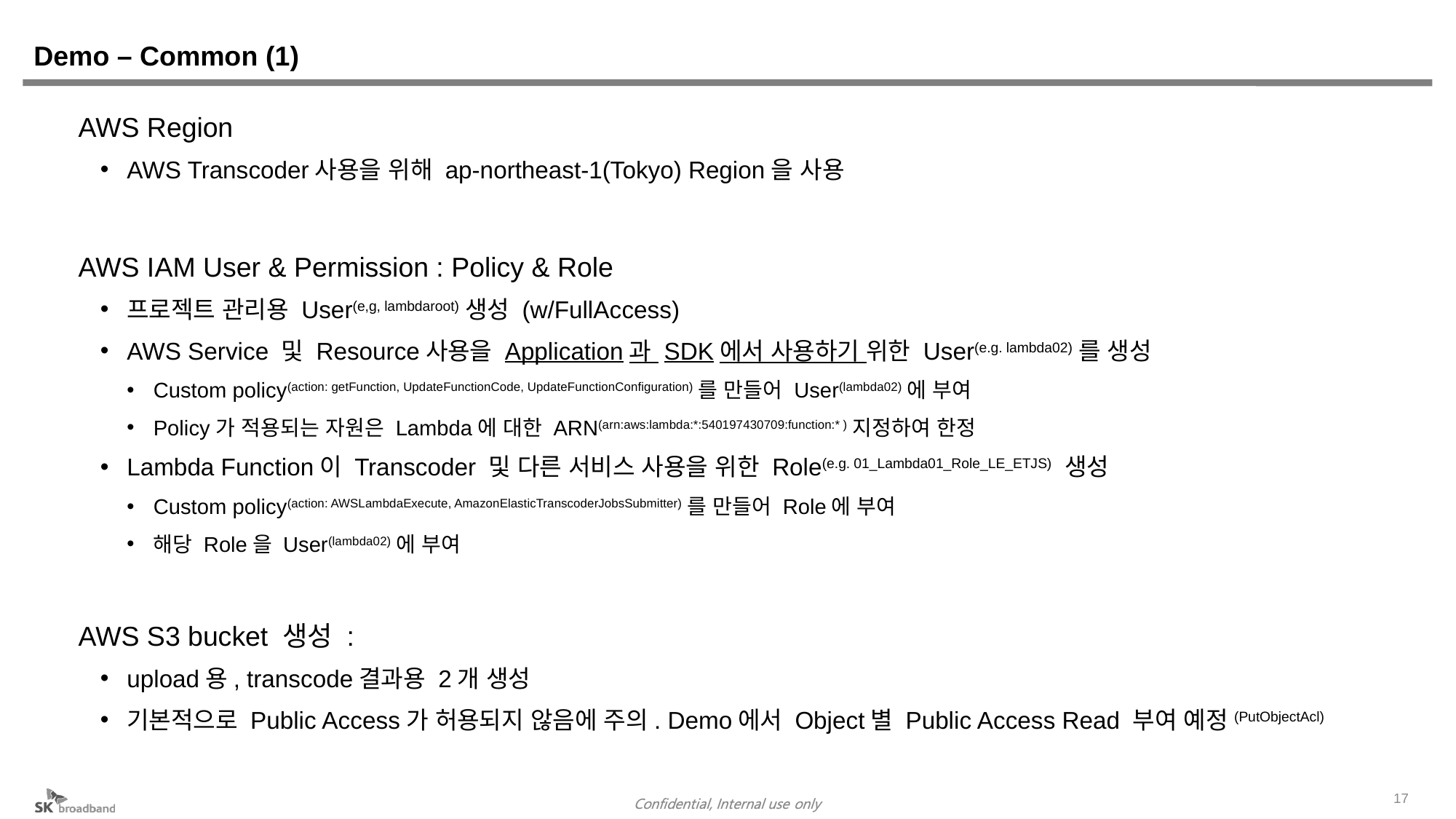

# Demo – Common (1)
AWS Region
AWS Transcoder사용을 위해 ap-northeast-1(Tokyo) Region을 사용

AWS IAM User & Permission : Policy & Role
프로젝트 관리용 User(e,g, lambdaroot)생성 (w/FullAccess)
AWS Service 및 Resource사용을 Application과 SDK에서 사용하기 위한 User(e.g. lambda02)를 생성
Custom policy(action: getFunction, UpdateFunctionCode, UpdateFunctionConfiguration)를 만들어 User(lambda02)에 부여
Policy가 적용되는 자원은 Lambda에 대한 ARN(arn:aws:lambda:*:540197430709:function:* )지정하여 한정
Lambda Function이 Transcoder 및 다른 서비스 사용을 위한 Role(e.g. 01_Lambda01_Role_LE_ETJS) 생성
Custom policy(action: AWSLambdaExecute, AmazonElasticTranscoderJobsSubmitter)를 만들어 Role에 부여
해당 Role을 User(lambda02)에 부여

AWS S3 bucket 생성 :
upload용, transcode결과용 2개 생성
기본적으로 Public Access가 허용되지 않음에 주의. Demo에서 Object별 Public Access Read 부여 예정(PutObjectAcl)

17